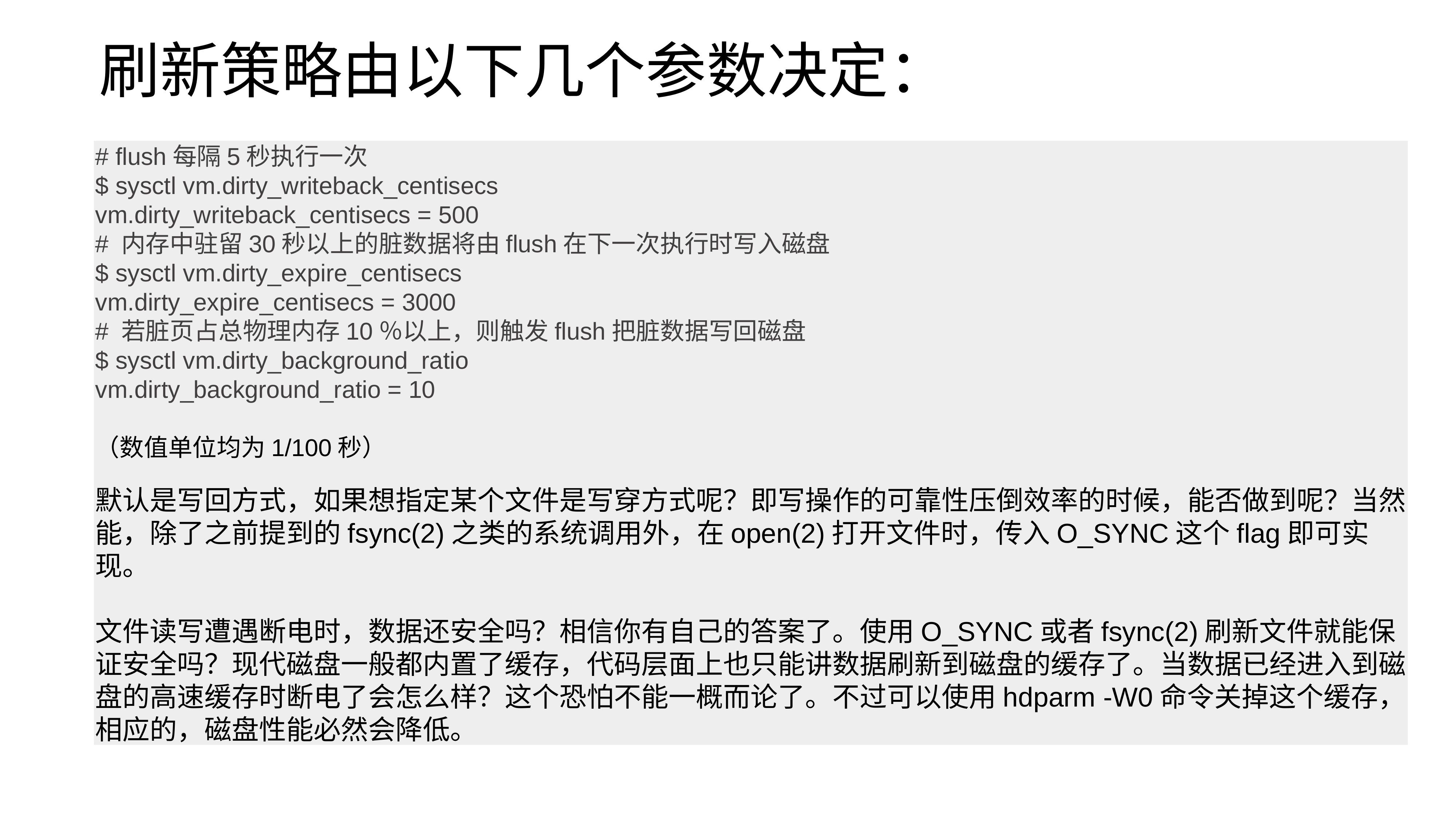

刷新策略由以下几个参数决定：
# flush每隔5秒执行一次
$ sysctl vm.dirty_writeback_centisecs
vm.dirty_writeback_centisecs = 500
# 内存中驻留30秒以上的脏数据将由flush在下一次执行时写入磁盘
$ sysctl vm.dirty_expire_centisecs
vm.dirty_expire_centisecs = 3000
# 若脏页占总物理内存10％以上，则触发flush把脏数据写回磁盘
$ sysctl vm.dirty_background_ratio
vm.dirty_background_ratio = 10

（数值单位均为1/100秒）

默认是写回方式，如果想指定某个文件是写穿方式呢？即写操作的可靠性压倒效率的时候，能否做到呢？当然能，除了之前提到的fsync(2)之类的系统调用外，在open(2)打开文件时，传入O_SYNC这个flag即可实现。

文件读写遭遇断电时，数据还安全吗？相信你有自己的答案了。使用O_SYNC或者fsync(2)刷新文件就能保证安全吗？现代磁盘一般都内置了缓存，代码层面上也只能讲数据刷新到磁盘的缓存了。当数据已经进入到磁盘的高速缓存时断电了会怎么样？这个恐怕不能一概而论了。不过可以使用hdparm -W0命令关掉这个缓存，相应的，磁盘性能必然会降低。